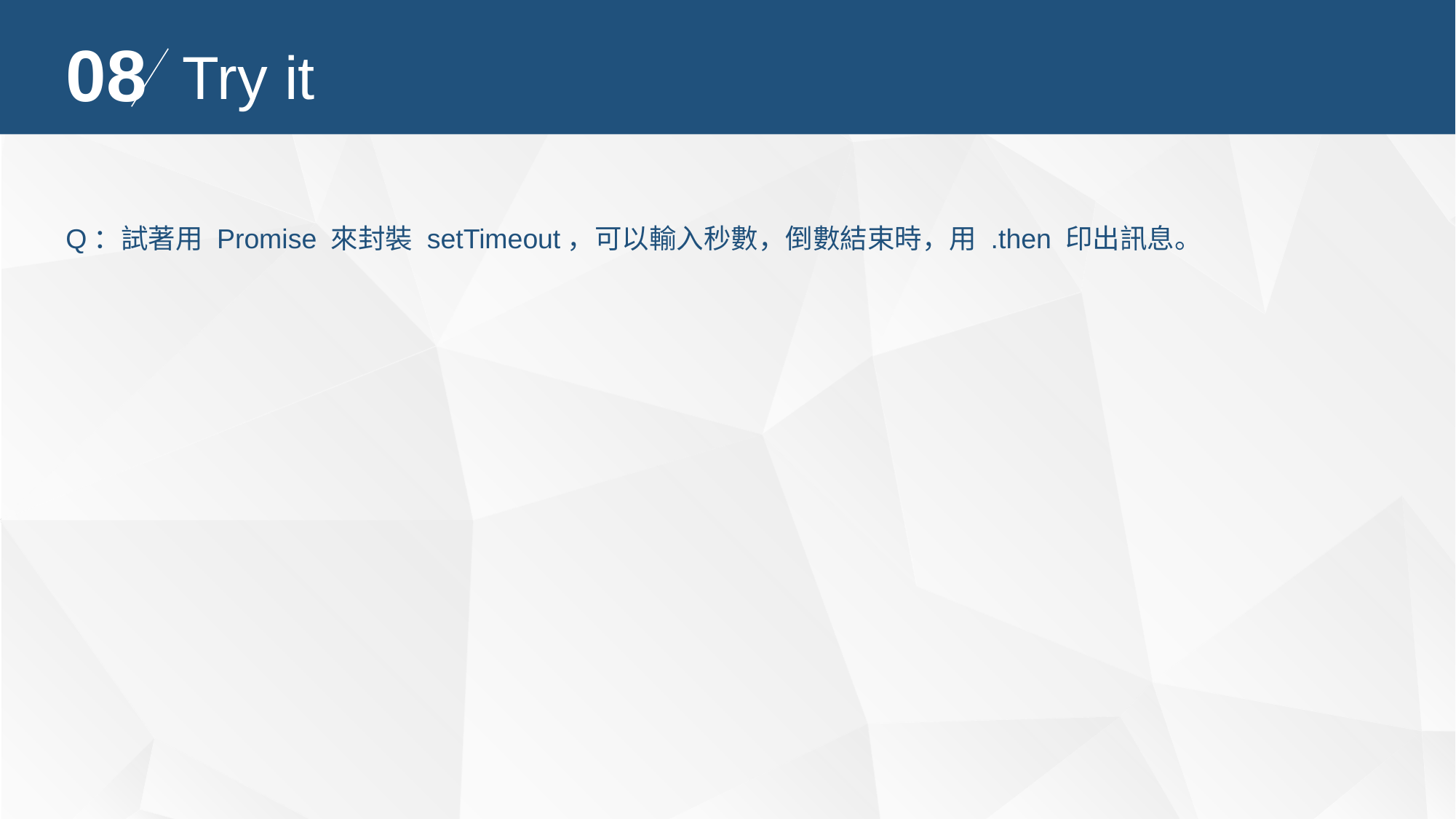

08
Try it
Q：試著用 Promise 來封裝 setTimeout，可以輸入秒數，倒數結束時，用 .then 印出訊息。